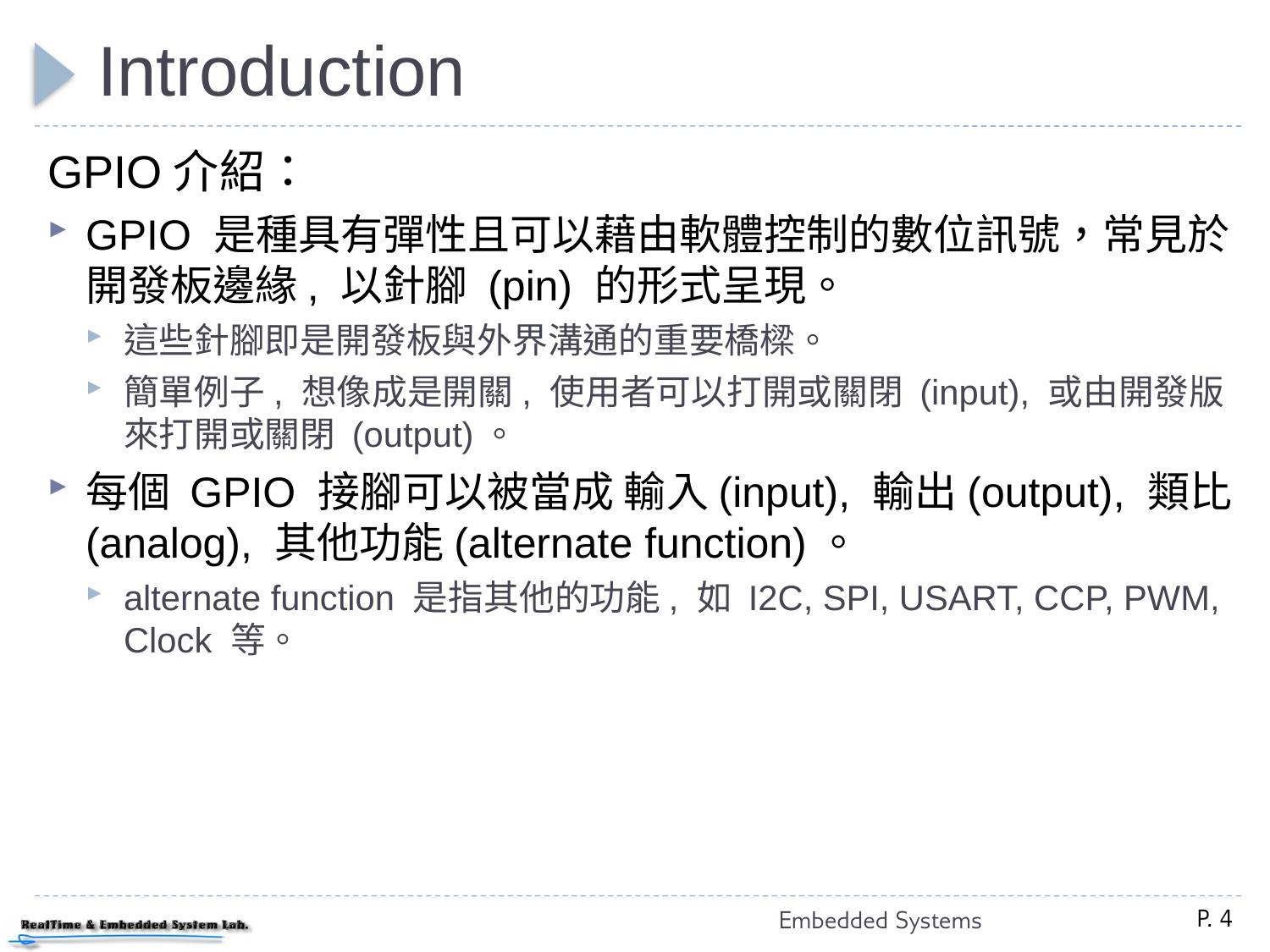

# Introduction
GPIO介紹：
GPIO 是種具有彈性且可以藉由軟體控制的數位訊號，常見於開發板邊緣, 以針腳 (pin) 的形式呈現。
這些針腳即是開發板與外界溝通的重要橋樑。
簡單例子, 想像成是開關, 使用者可以打開或關閉 (input), 或由開發版來打開或關閉 (output)。
每個 GPIO 接腳可以被當成 輸入(input), 輸出(output), 類比(analog), 其他功能(alternate function)。
alternate function 是指其他的功能, 如 I2C, SPI, USART, CCP, PWM, Clock 等。
Embedded Systems